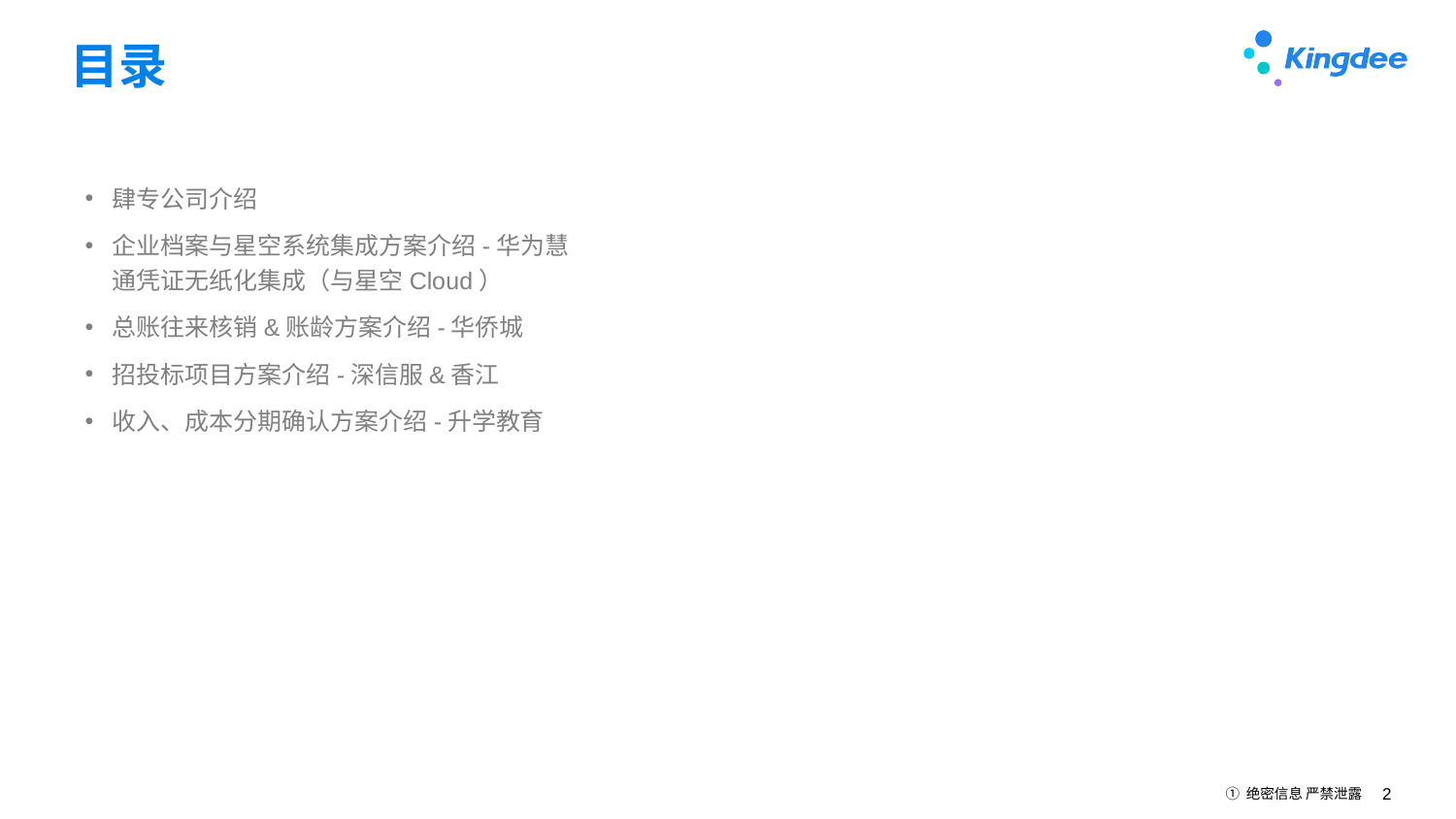

# 目录
肆专公司介绍
企业档案与星空系统集成方案介绍-华为慧通凭证无纸化集成（与星空Cloud）
总账往来核销&账龄方案介绍-华侨城
招投标项目方案介绍-深信服&香江
收入、成本分期确认方案介绍-升学教育